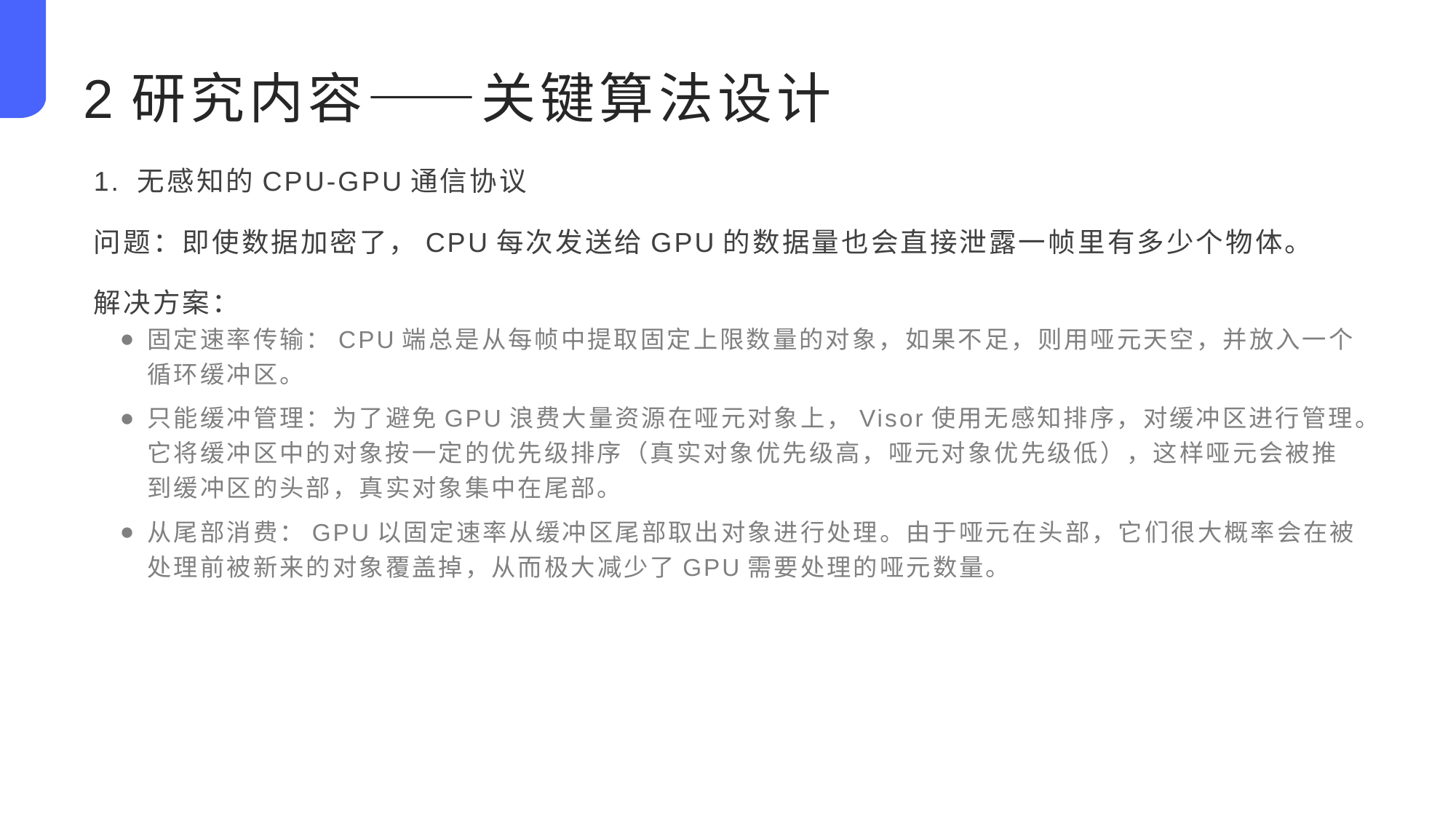

2研究内容——关键算法设计
1. 无感知的CPU-GPU通信协议
问题：即使数据加密了，CPU每次发送给GPU的数据量也会直接泄露一帧里有多少个物体。
解决方案：
固定速率传输：CPU端总是从每帧中提取固定上限数量的对象，如果不足，则用哑元天空，并放入一个循环缓冲区。
只能缓冲管理：为了避免GPU浪费大量资源在哑元对象上，Visor使用无感知排序，对缓冲区进行管理。它将缓冲区中的对象按一定的优先级排序（真实对象优先级高，哑元对象优先级低），这样哑元会被推到缓冲区的头部，真实对象集中在尾部。
从尾部消费：GPU以固定速率从缓冲区尾部取出对象进行处理。由于哑元在头部，它们很大概率会在被处理前被新来的对象覆盖掉，从而极大减少了GPU需要处理的哑元数量。